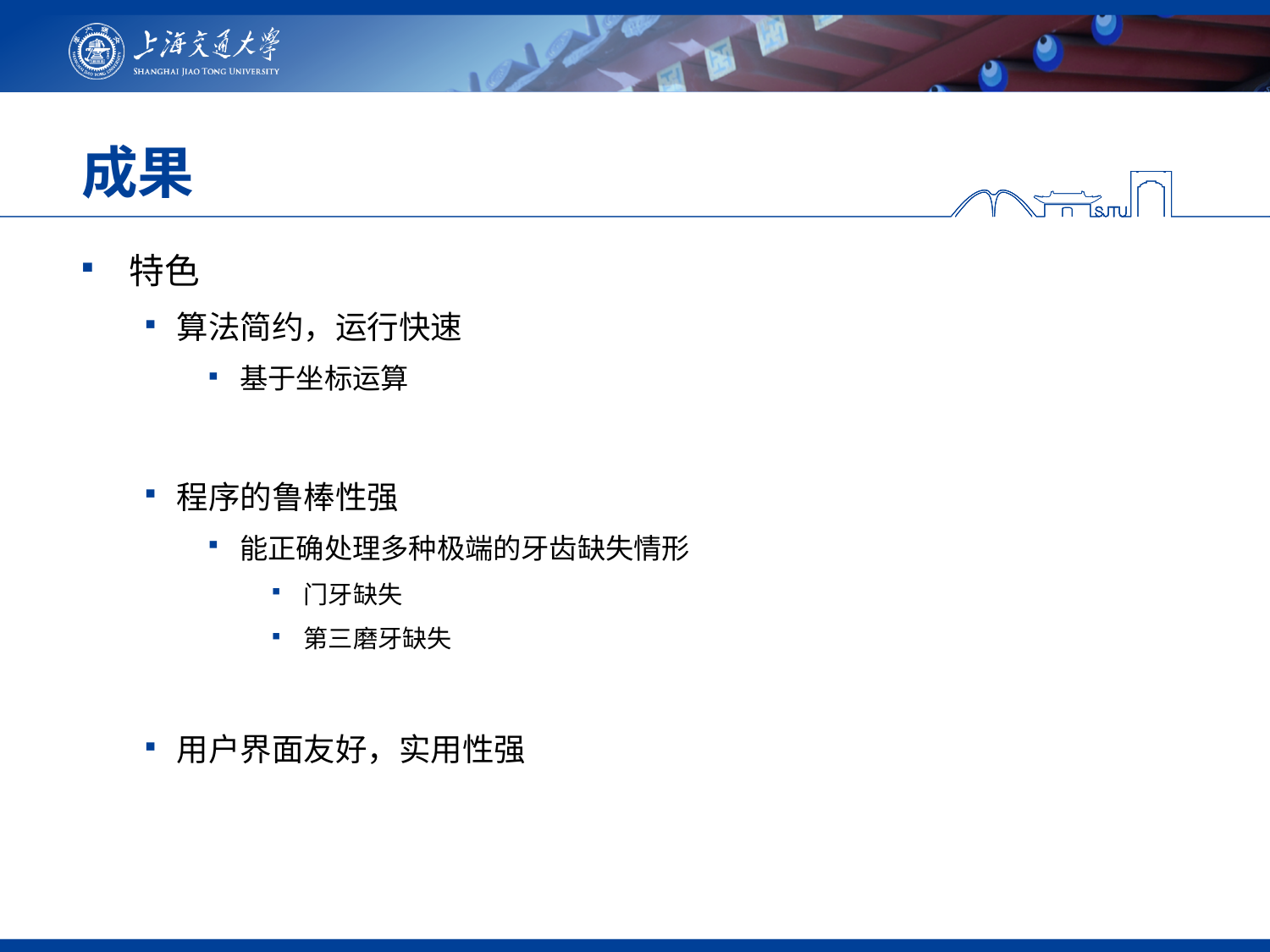

# 成果
 特色
算法简约，运行快速
基于坐标运算

程序的鲁棒性强
能正确处理多种极端的牙齿缺失情形
门牙缺失
第三磨牙缺失

用户界面友好，实用性强